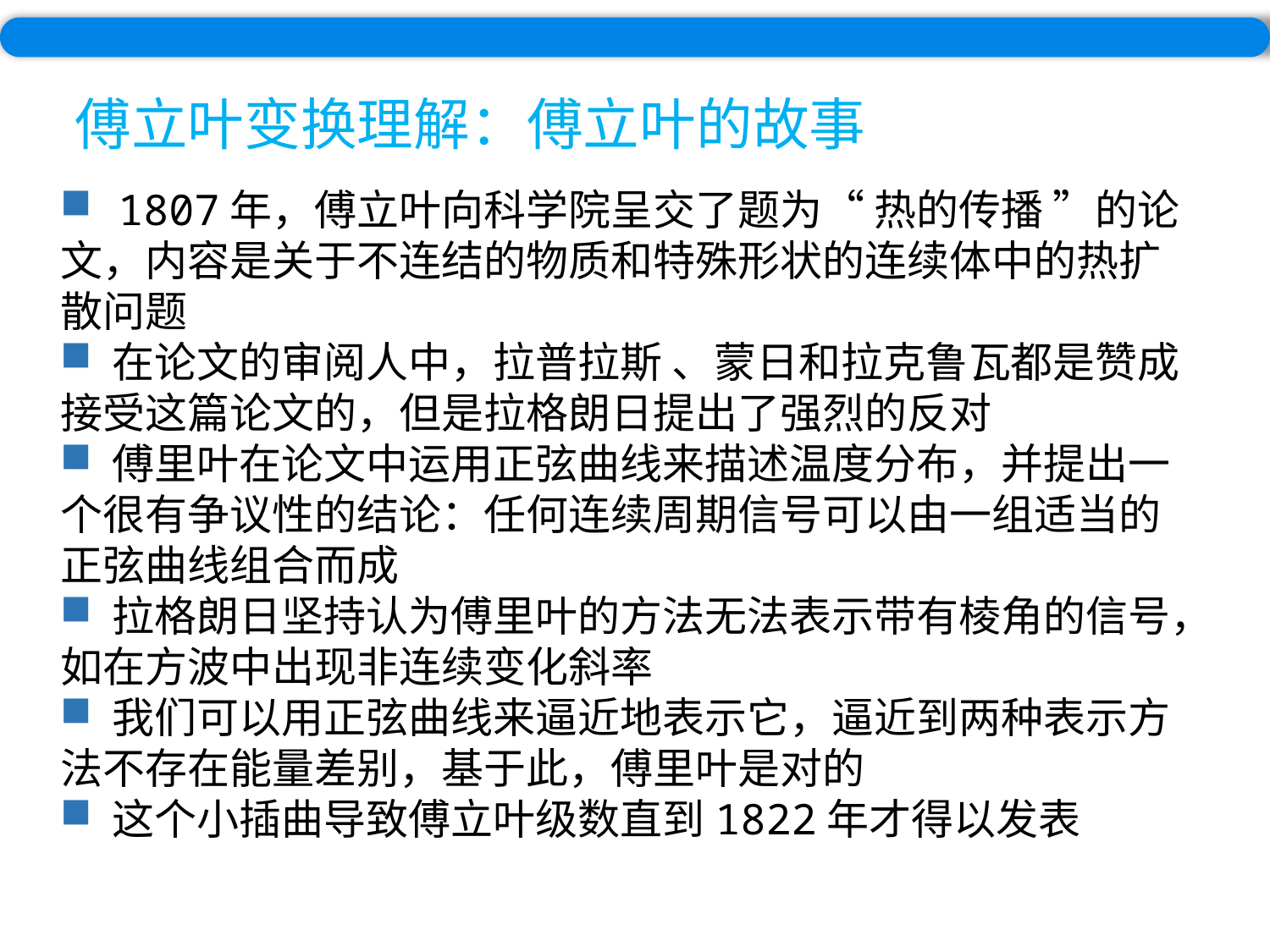

傅立叶变换理解：傅立叶的故事
 1807年，傅立叶向科学院呈交了题为“ 热的传播 ”的论文，内容是关于不连结的物质和特殊形状的连续体中的热扩散问题
 在论文的审阅人中，拉普拉斯 、蒙日和拉克鲁瓦都是赞成接受这篇论文的，但是拉格朗日提出了强烈的反对
 傅里叶在论文中运用正弦曲线来描述温度分布，并提出一个很有争议性的结论：任何连续周期信号可以由一组适当的正弦曲线组合而成
 拉格朗日坚持认为傅里叶的方法无法表示带有棱角的信号，如在方波中出现非连续变化斜率
 我们可以用正弦曲线来逼近地表示它，逼近到两种表示方法不存在能量差别，基于此，傅里叶是对的
 这个小插曲导致傅立叶级数直到1822年才得以发表